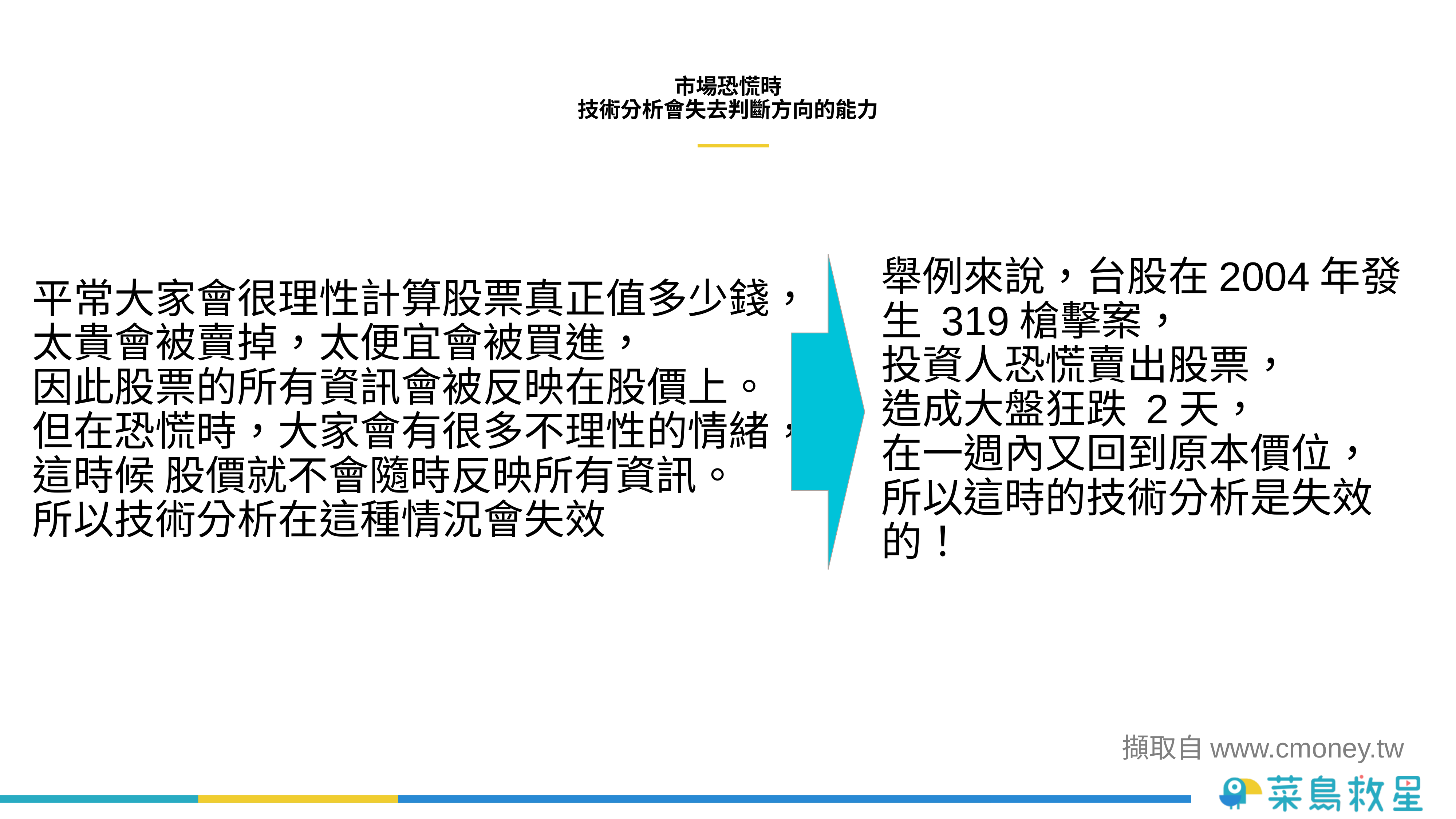

# 市場恐慌時 技術分析會失去判斷方向的能力
平常大家會很理性計算股票真正值多少錢，
太貴會被賣掉，太便宜會被買進，
因此股票的所有資訊會被反映在股價上。
但在恐慌時，大家會有很多不理性的情緒，
這時候 股價就不會隨時反映所有資訊。
所以技術分析在這種情況會失效
舉例來說，台股在2004年發生 319槍擊案，
投資人恐慌賣出股票，
造成大盤狂跌 2天，
在一週內又回到原本價位，
所以這時的技術分析是失效的！

擷取自www.cmoney.tw